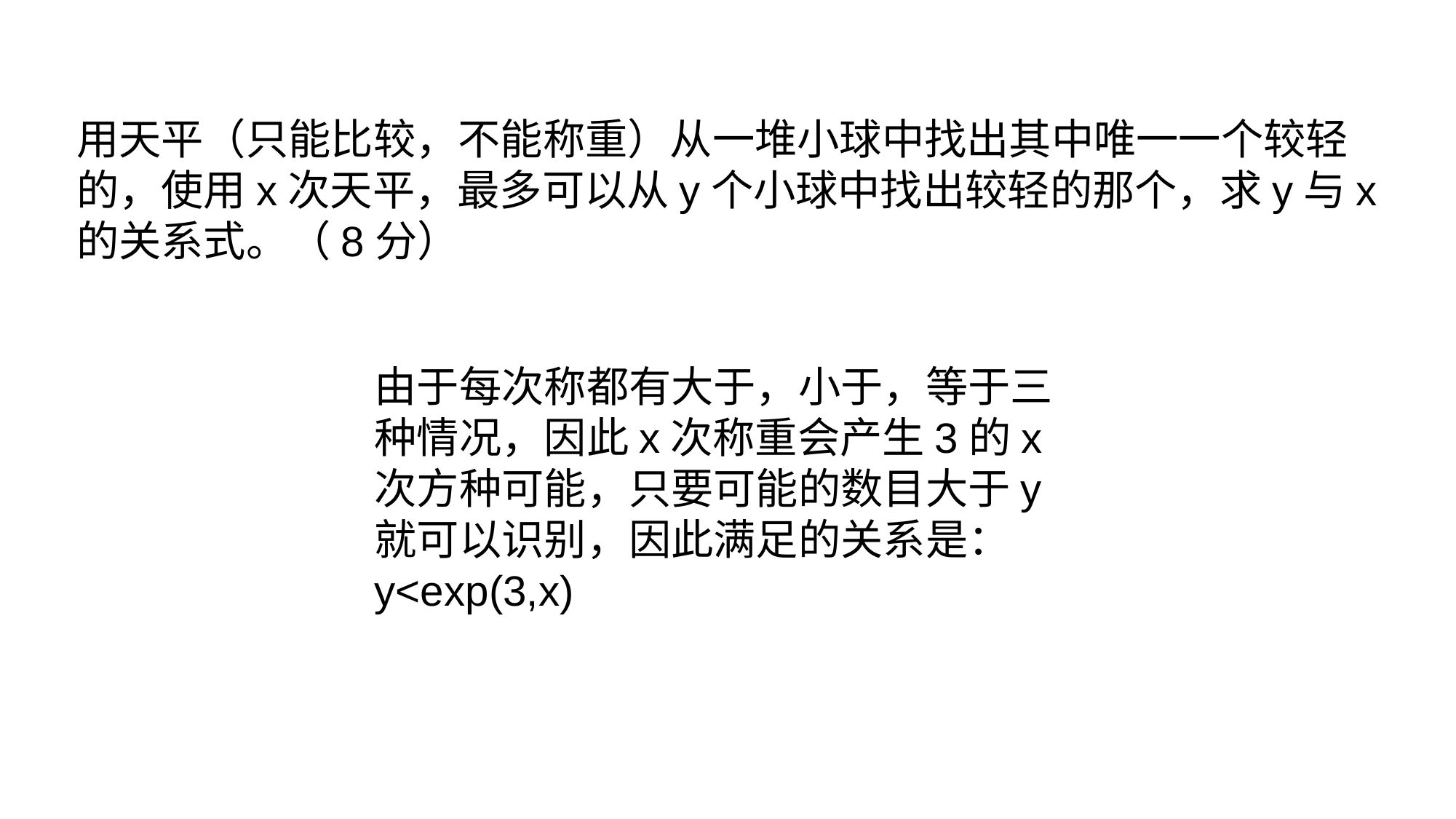

用天平（只能比较，不能称重）从一堆小球中找出其中唯一一个较轻的，使用x次天平，最多可以从y个小球中找出较轻的那个，求y与x的关系式。（8分）
由于每次称都有大于，小于，等于三种情况，因此x次称重会产生3的x次方种可能，只要可能的数目大于y就可以识别，因此满足的关系是：y<exp(3,x)